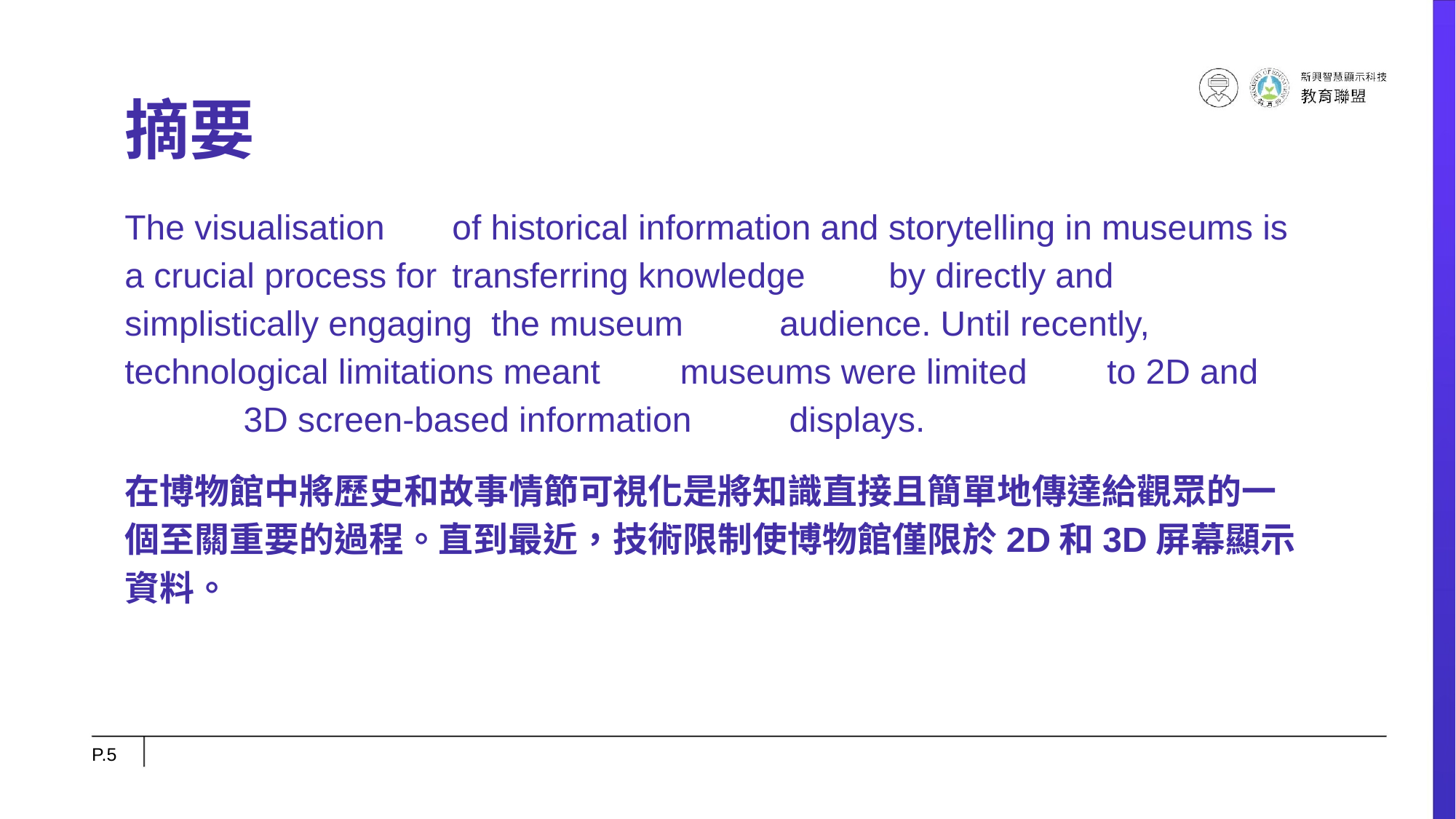

摘要
The visualisation	of historical information and storytelling in museums is
a crucial process for	transferring knowledge	by directly and simplistically engaging  the museum	audience. Until recently,	 technological limitations meant	 museums were limited	to 2D and	 3D screen-based information	 displays.
在博物館中將歷史和故事情節可視化是將知識直接且簡單地傳達給觀眾的一個至關重要的過程。直到最近，技術限制使博物館僅限於2D和3D屏幕顯示資料。

P.5